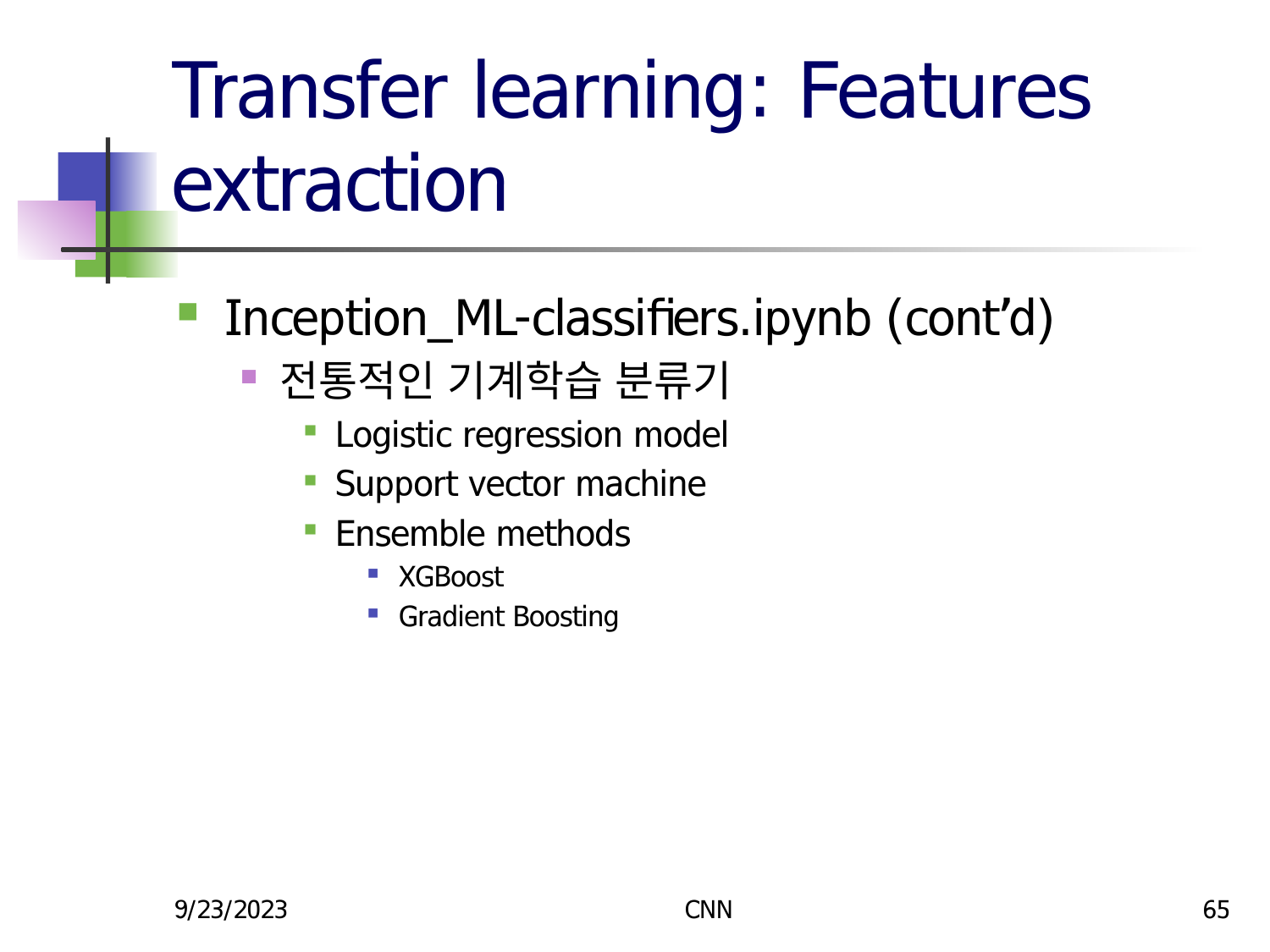

# Transfer learning: Features extraction
Inception_ML-classifiers.ipynb (cont’d)
전통적인 기계학습 분류기
Logistic regression model
Support vector machine
Ensemble methods
XGBoost
Gradient Boosting
9/23/2023
CNN
65